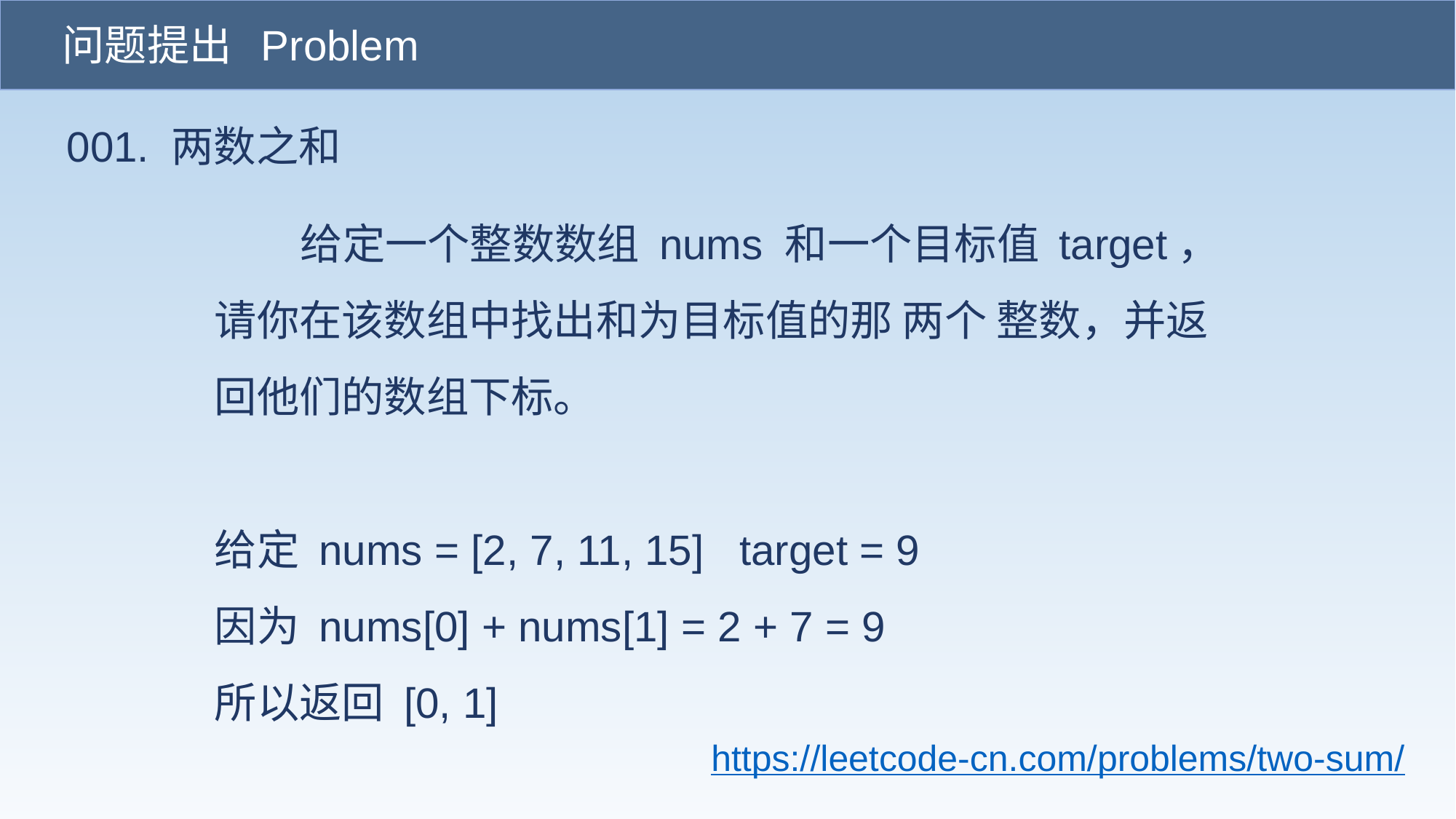

问题提出  Problem
001. 两数之和
        给定一个整数数组 nums 和一个目标值 target，请你在该数组中找出和为目标值的那 两个 整数，并返回他们的数组下标。

给定 nums = [2, 7, 11, 15]   target = 9
因为 nums[0] + nums[1] = 2 + 7 = 9
所以返回 [0, 1]
https://leetcode-cn.com/problems/two-sum/